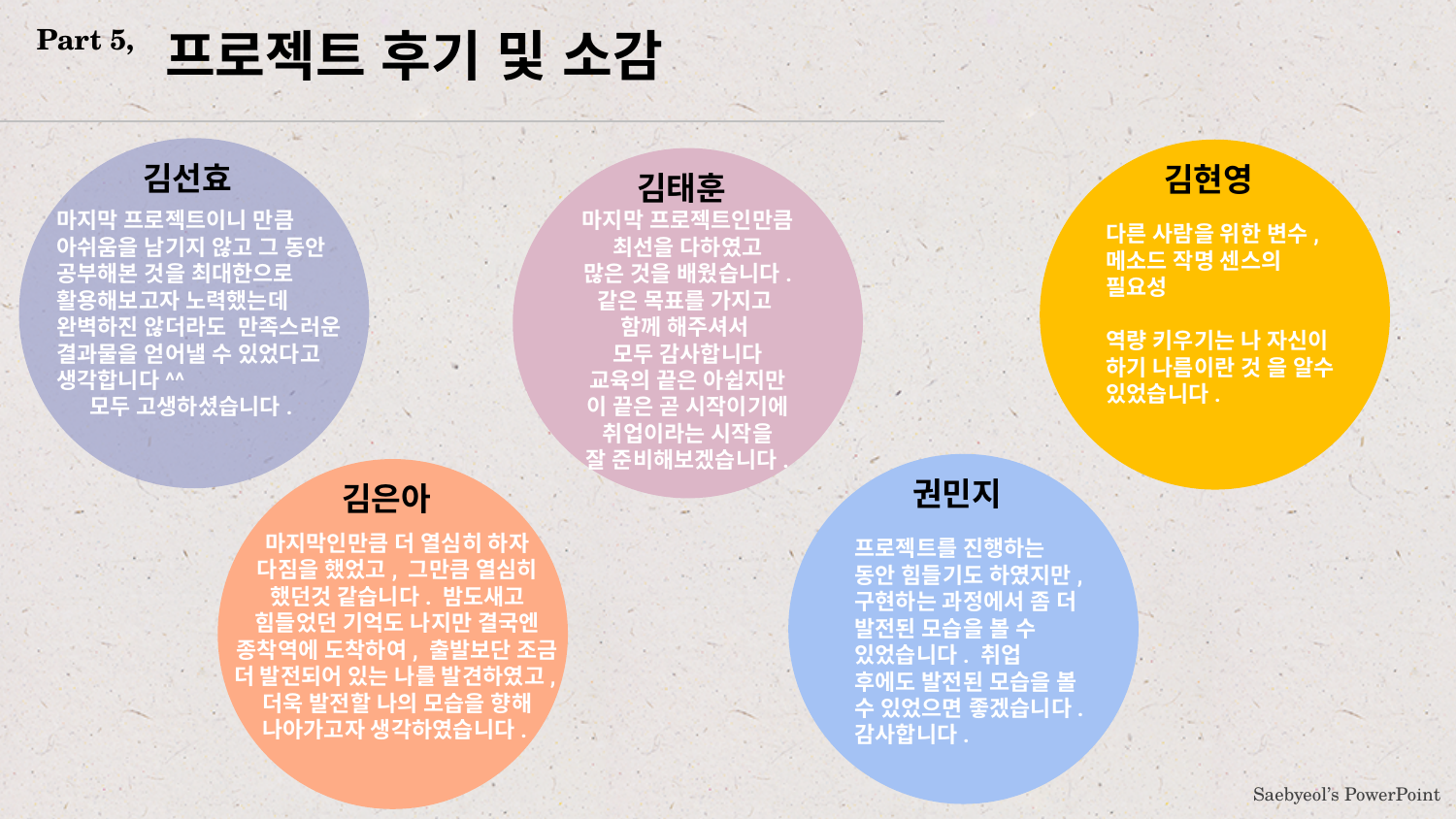

Part 5,
프로젝트 후기 및 소감

김선효
김현영

김태훈
마지막 프로젝트이니 만큼 아쉬움을 남기지 않고 그 동안 공부해본 것을 최대한으로 활용해보고자 노력했는데 완벽하진 않더라도  만족스러운 결과물을 얻어낼 수 있었다고 생각합니다^^
     모두 고생하셨습니다.
마지막 프로젝트인만큼
최선을 다하였고
많은 것을 배웠습니다.
같은 목표를 가지고
함께 해주셔서
모두 감사합니다
교육의 끝은 아쉽지만
이 끝은 곧 시작이기에
취업이라는 시작을
잘 준비해보겠습니다.
다른 사람을 위한 변수,메소드 작명 센스의 필요성

역량 키우기는 나 자신이 하기 나름이란 것 을 알수 있었습니다.

권민지
김은아
마지막인만큼 더 열심히 하자 다짐을 했었고, 그만큼 열심히 했던것 같습니다. 밤도새고 힘들었던 기억도 나지만 결국엔 종착역에 도착하여, 출발보단 조금 더 발전되어 있는 나를 발견하였고,더욱 발전할 나의 모습을 향해 나아가고자 생각하였습니다.
프로젝트를 진행하는 동안 힘들기도 하였지만, 구현하는 과정에서 좀 더 발전된 모습을 볼 수 있었습니다. 취업 후에도 발전된 모습을 볼 수 있었으면 좋겠습니다.감사합니다.